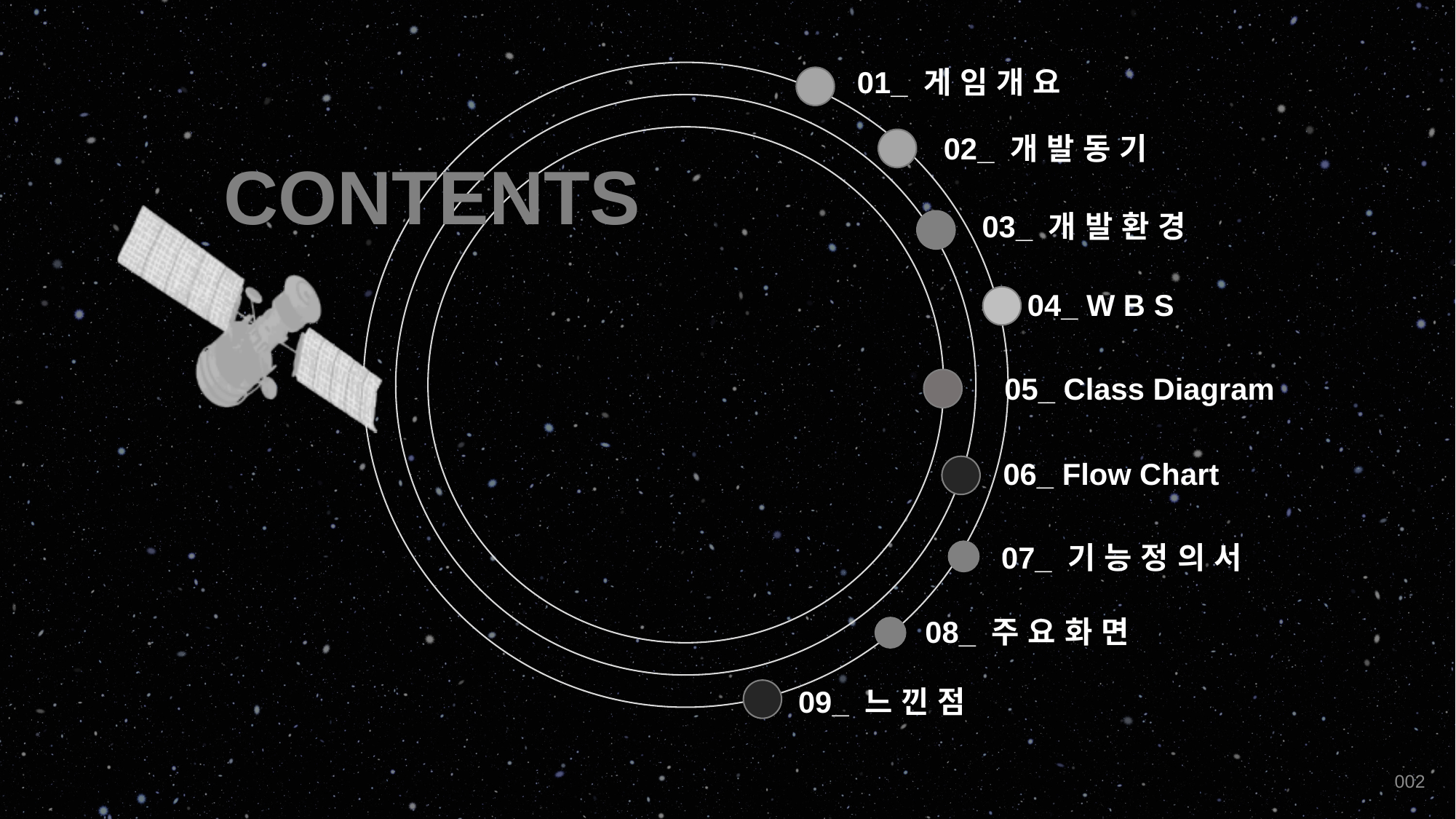

01_ 게 임 개 요

02_ 개 발 동 기
CONTENTS

  03_ 개 발 환 경

04_ W B S

    05_ Class Diagram

  06_ Flow Chart

07_ 기 능 정 의 서
08_ 주 요 화 면

  09_ 느 낀 점
002